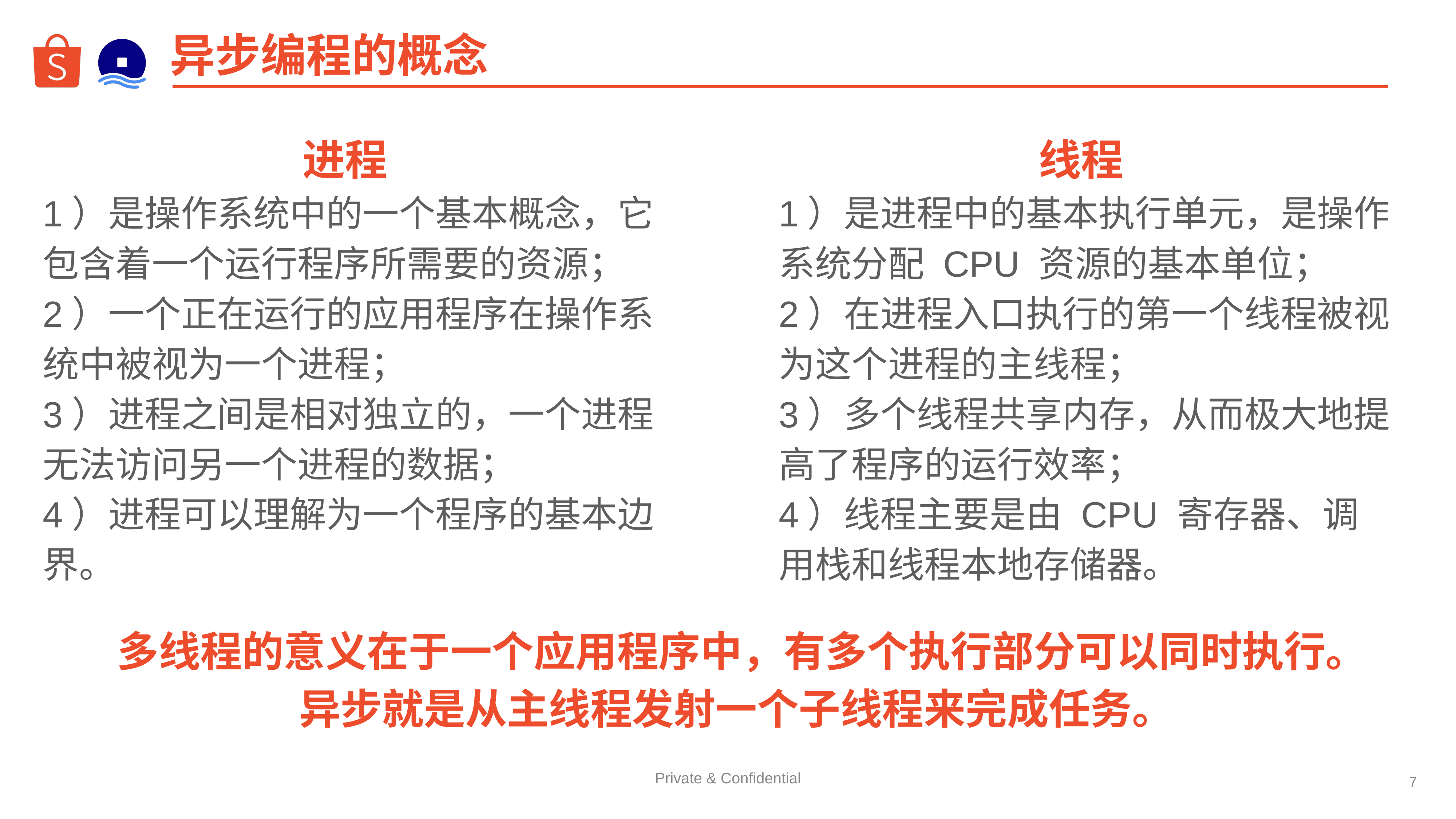

# 异步编程的概念
进程
1）是操作系统中的一个基本概念，它包含着一个运行程序所需要的资源；
2）一个正在运行的应用程序在操作系统中被视为一个进程；
3）进程之间是相对独立的，一个进程无法访问另一个进程的数据；
4）进程可以理解为一个程序的基本边界。
线程
1）是进程中的基本执行单元，是操作系统分配 CPU 资源的基本单位；
2）在进程入口执行的第一个线程被视为这个进程的主线程；
3）多个线程共享内存，从而极大地提高了程序的运行效率；
4）线程主要是由 CPU 寄存器、调用栈和线程本地存储器。
多线程的意义在于一个应用程序中，有多个执行部分可以同时执行。
异步就是从主线程发射一个子线程来完成任务。